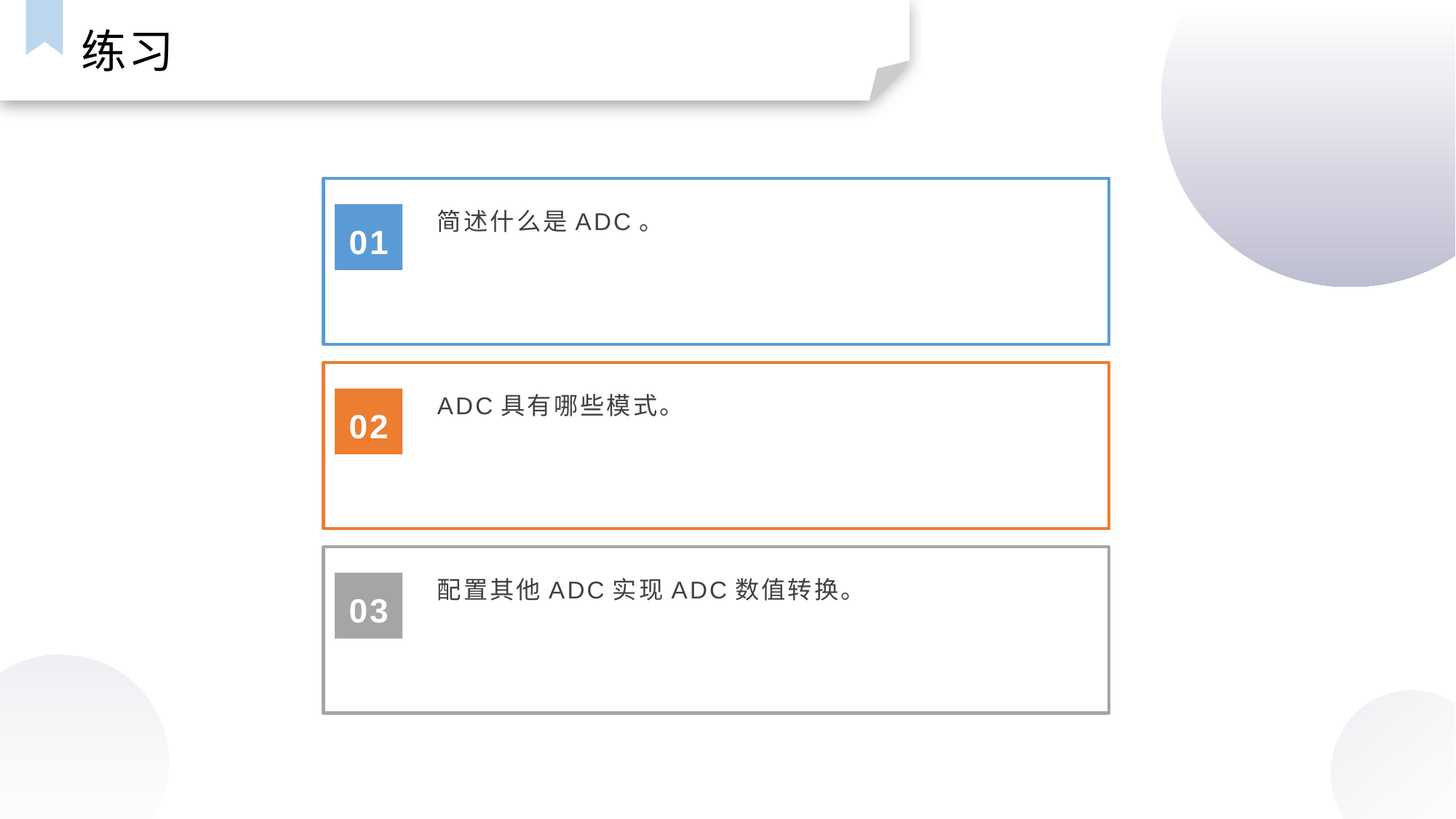

练习

简述什么是ADC。

01

ADC具有哪些模式。

02

配置其他ADC实现ADC数值转换。

03